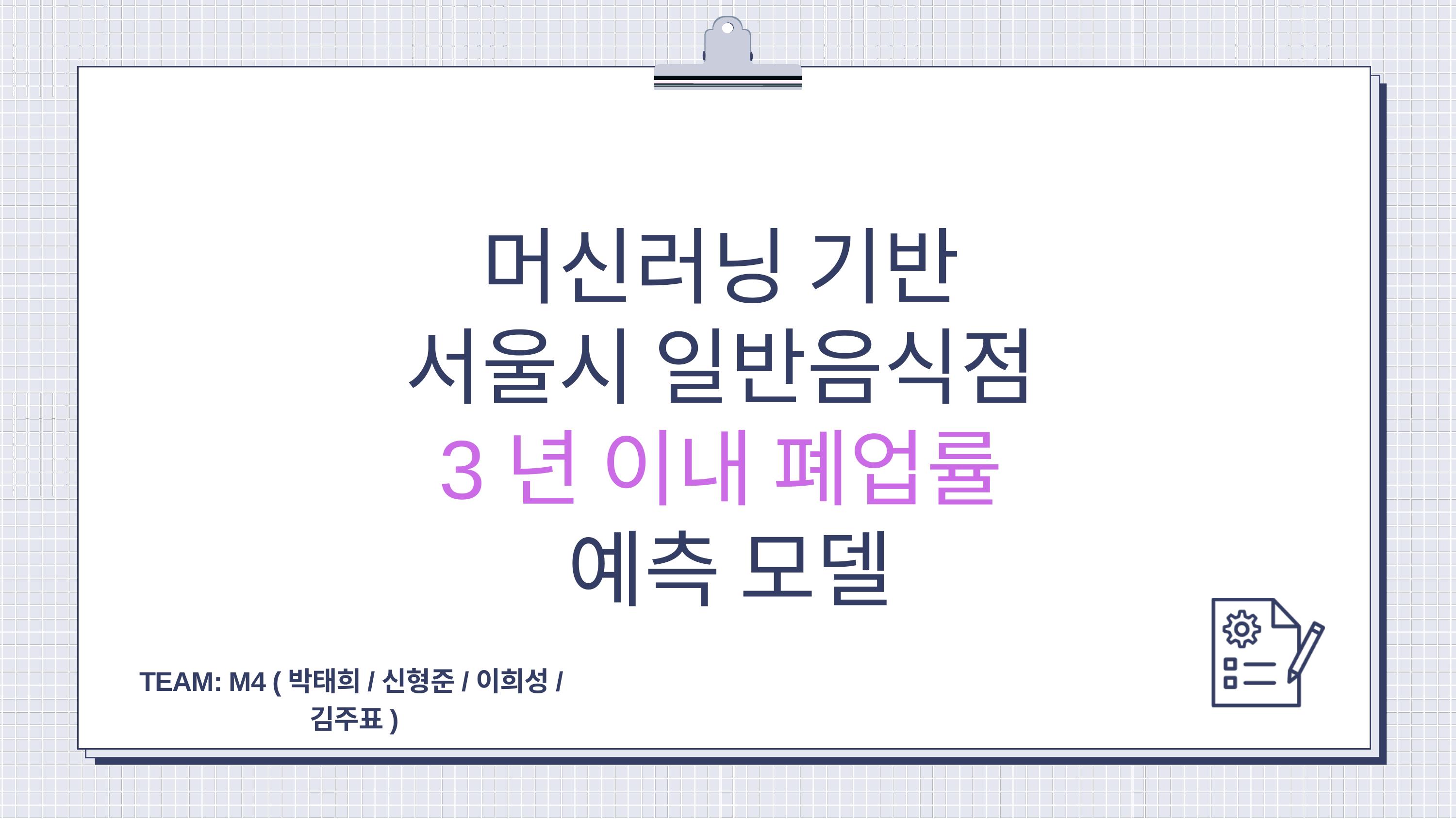

머신러닝 기반
서울시 일반음식점
3년 이내 폐업률
예측 모델

TEAM: M4 (박태희/신형준/이희성/김주표)